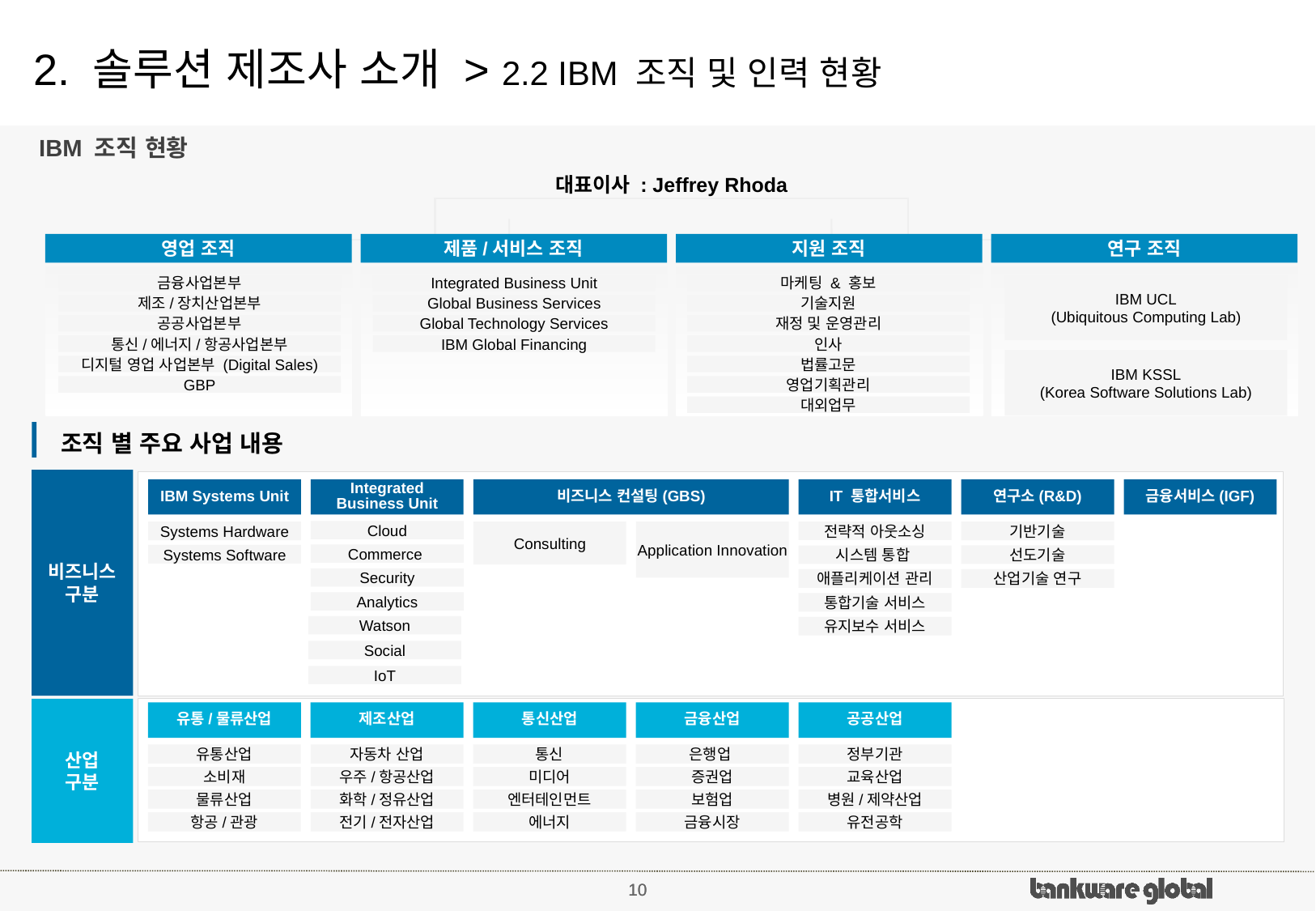

# 2. 솔루션 제조사 소개 > 2.2 IBM 조직 및 인력 현황
IBM 조직 현황
대표이사 : Jeffrey Rhoda

영업 조직

제품/서비스 조직

지원 조직

연구 조직

Integrated Business Unit
Global Business Services
Global Technology Services
IBM Global Financing
금융사업본부
제조/장치산업본부
공공사업본부
통신/에너지/항공사업본부
디지털 영업 사업본부 (Digital Sales)
GBP
마케팅 & 홍보
기술지원
재정 및 운영관리
인사
법률고문
영업기획관리
대외업무
IBM UCL
(Ubiquitous Computing Lab)
IBM KSSL
(Korea Software Solutions Lab)

조직 별 주요 사업 내용
비즈니스
구분

IBM Systems Unit
Integrated Business Unit
비즈니스 컨설팅(GBS)
IT 통합서비스
연구소(R&D)
금융서비스(IGF)
Cloud
Application Innovation
Systems Hardware
Consulting
전략적 아웃소싱
기반기술
Commerce
Systems Software
선도기술
시스템 통합
Security
산업기술 연구
애플리케이션 관리
Analytics
통합기술 서비스
Watson
유지보수 서비스
Social
IoT

산업
구분
유통/물류산업
제조산업
통신산업
금융산업
공공산업
유통산업
자동차 산업
통신
은행업
정부기관
소비재
우주/항공산업
미디어
증권업
교육산업
물류산업
화학/정유산업
엔터테인먼트
보험업
병원/제약산업
항공/관광
전기/전자산업
에너지
금융시장
유전공학